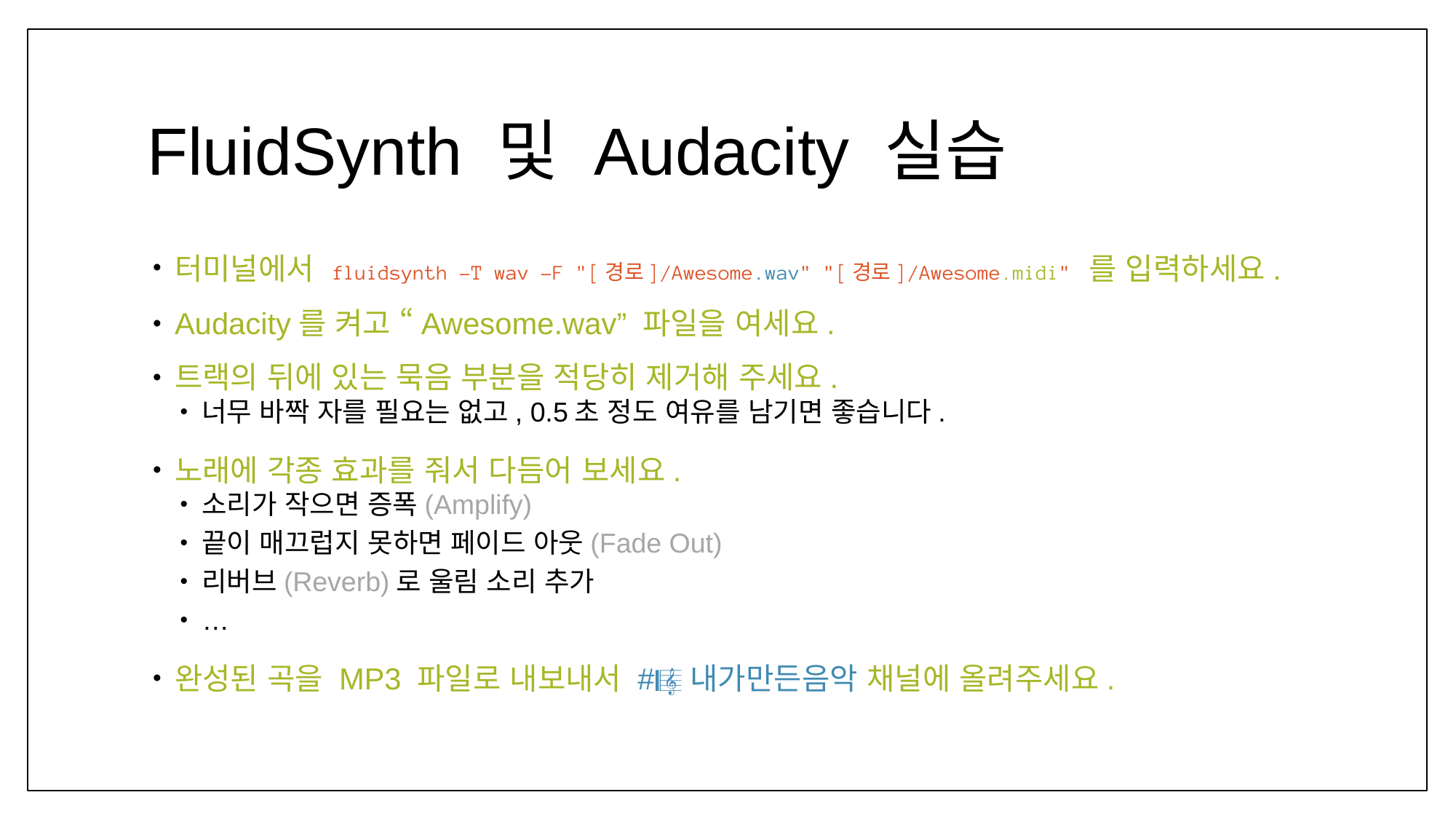

# FluidSynth 및 Audacity 실습
터미널에서 fluidsynth -T wav -F "[경로]/Awesome.wav" "[경로]/Awesome.midi" 를 입력하세요.
Audacity를 켜고 “Awesome.wav” 파일을 여세요.
트랙의 뒤에 있는 묵음 부분을 적당히 제거해 주세요.
너무 바짝 자를 필요는 없고, 0.5초 정도 여유를 남기면 좋습니다.
노래에 각종 효과를 줘서 다듬어 보세요.
소리가 작으면 증폭(Amplify)
끝이 매끄럽지 못하면 페이드 아웃(Fade Out)
리버브(Reverb)로 울림 소리 추가
…
완성된 곡을 MP3 파일로 내보내서 #🎼내가만든음악 채널에 올려주세요.